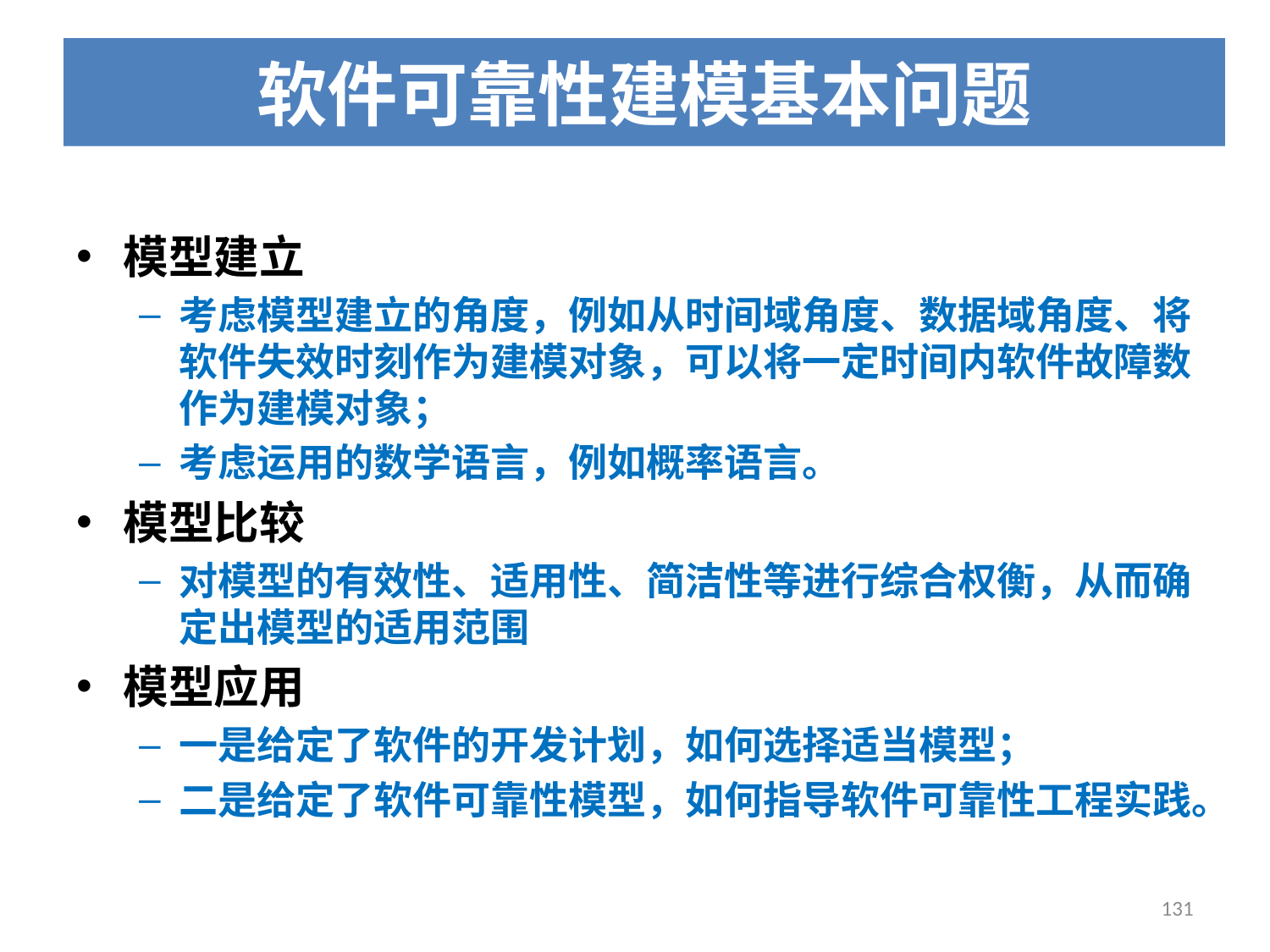

#
软件可靠性建模基本问题
模型建立
考虑模型建立的角度，例如从时间域角度、数据域角度、将软件失效时刻作为建模对象，可以将一定时间内软件故障数作为建模对象；
考虑运用的数学语言，例如概率语言。
模型比较
对模型的有效性、适用性、简洁性等进行综合权衡，从而确定出模型的适用范围
模型应用
一是给定了软件的开发计划，如何选择适当模型；
二是给定了软件可靠性模型，如何指导软件可靠性工程实践。
131